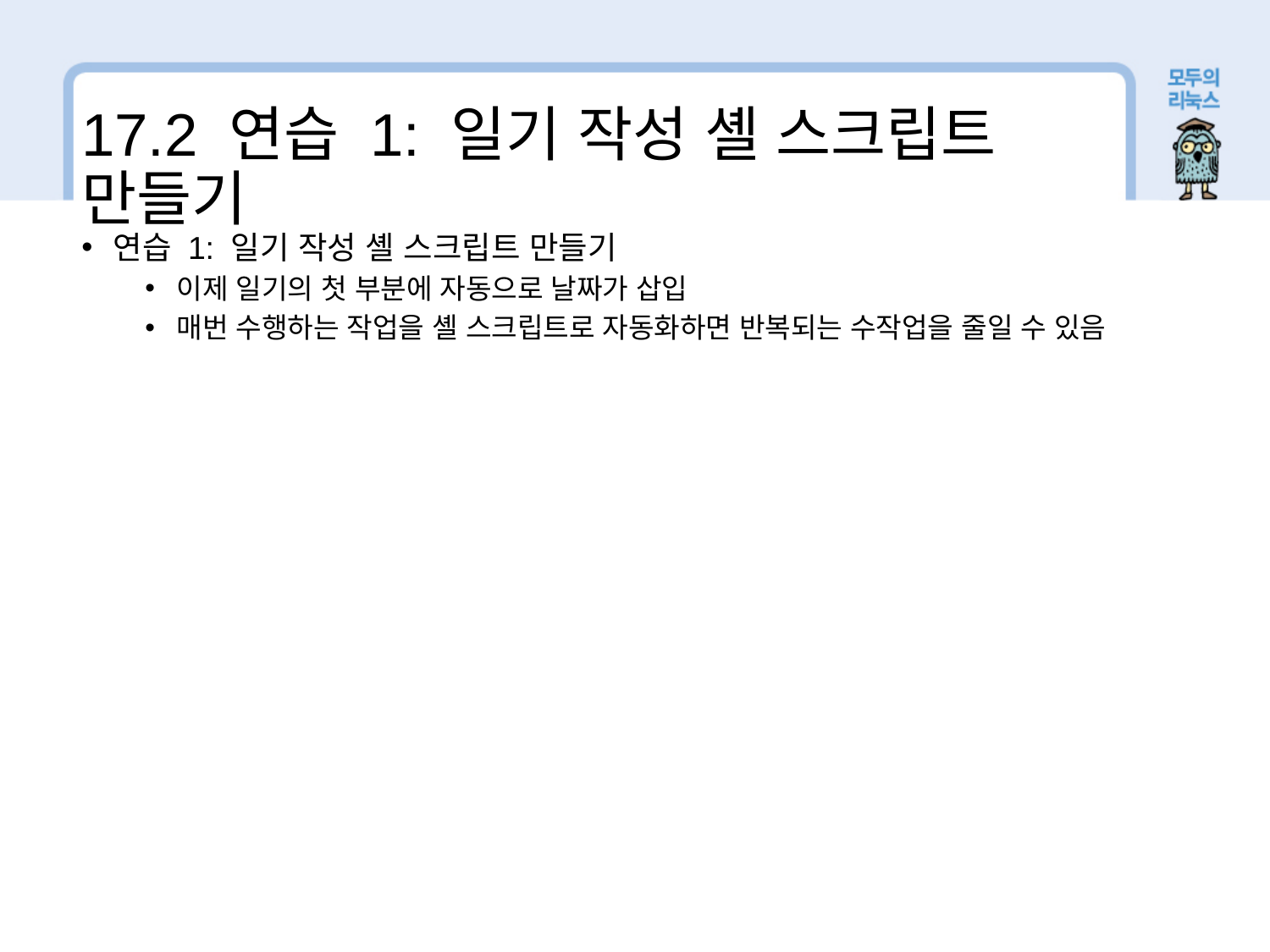

17.2 연습 1: 일기 작성 셸 스크립트 만들기
연습 1: 일기 작성 셸 스크립트 만들기
이제 일기의 첫 부분에 자동으로 날짜가 삽입
매번 수행하는 작업을 셸 스크립트로 자동화하면 반복되는 수작업을 줄일 수 있음